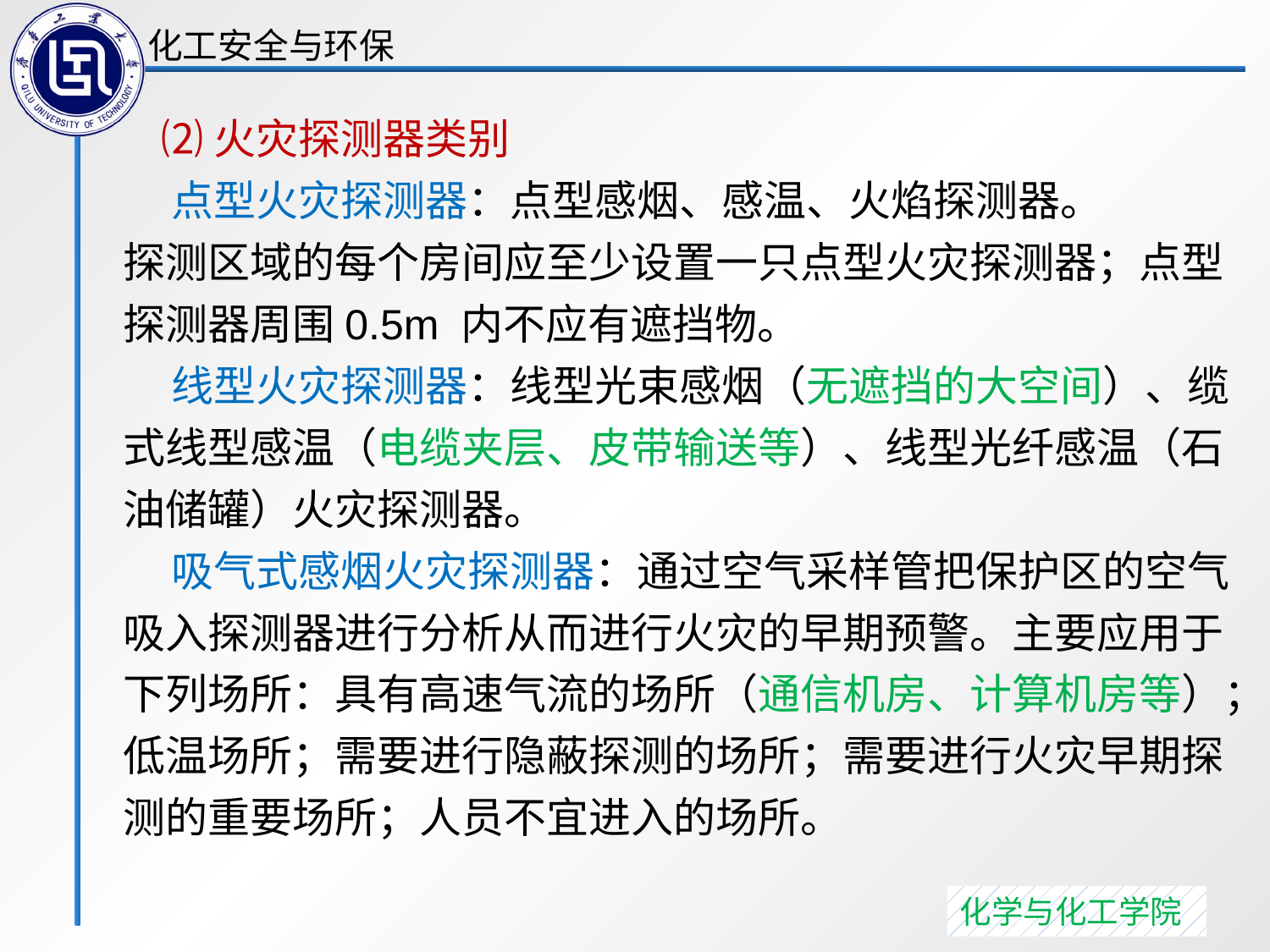

⑵火灾探测器类别
    点型火灾探测器：点型感烟、感温、火焰探测器。
探测区域的每个房间应至少设置一只点型火灾探测器；点型探测器周围0.5m 内不应有遮挡物。
    线型火灾探测器：线型光束感烟（无遮挡的大空间）、缆式线型感温（电缆夹层、皮带输送等）、线型光纤感温（石油储罐）火灾探测器。
    吸气式感烟火灾探测器：通过空气采样管把保护区的空气吸入探测器进行分析从而进行火灾的早期预警。主要应用于下列场所：具有高速气流的场所（通信机房、计算机房等）；低温场所；需要进行隐蔽探测的场所；需要进行火灾早期探测的重要场所；人员不宜进入的场所。